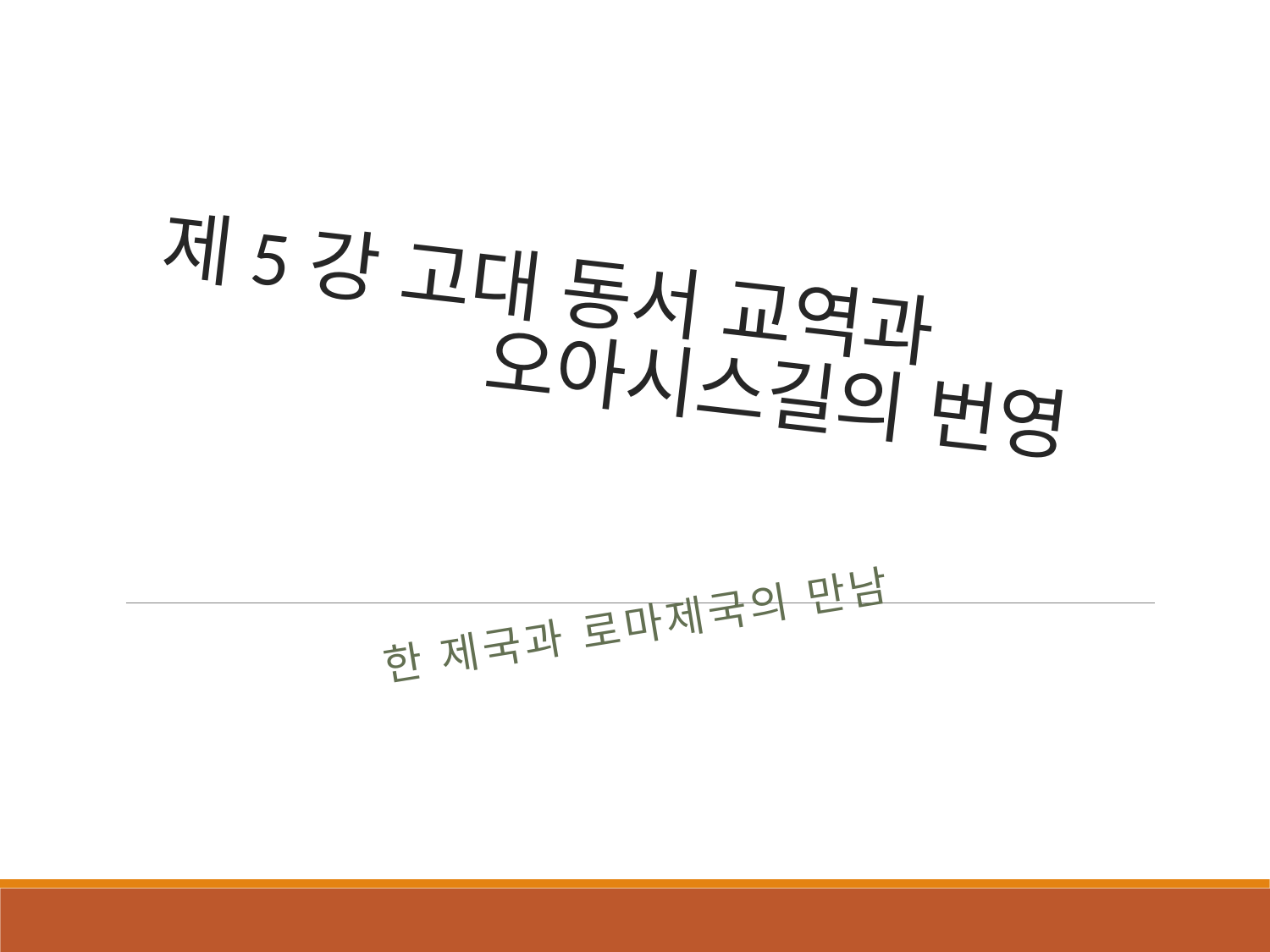

# 제5강 고대 동서 교역과 오아시스길의 번영
한 제국과 로마제국의 만남